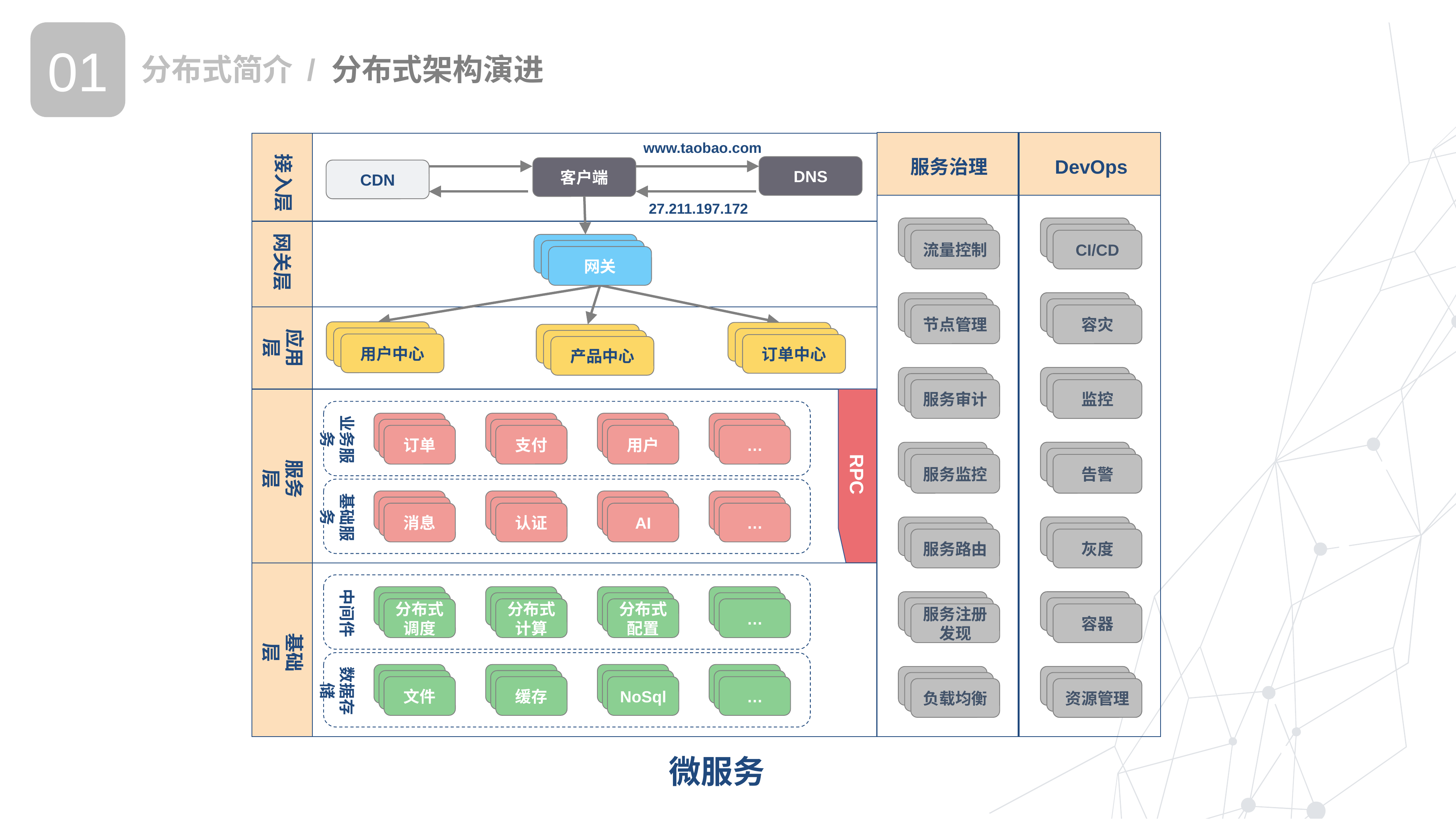

01
分布式简介 / 分布式架构演进

服务治理

流量控制

节点管理

服务审计

服务监控

服务路由

服务注册发现

负载均衡

DevOps

CI/CD

CI/CD

容灾

容灾

监控

监控

告警

告警

灰度

灰度

容器

容器

资源管理

资源管理

www.taobao.com
接入层
DNS
客户端
CDN
27.211.197.172

网关层

网关

应用层

用户中心

订单中心

产品中心

业务服务

订单

支付

用户

…
RPC
服务层

基础服务

消息

认证

AI

…

中间件

分布式调度

分布式计算

分布式配置

…
RPC
基础层

数据存储

文件

缓存

NoSql

…
微服务